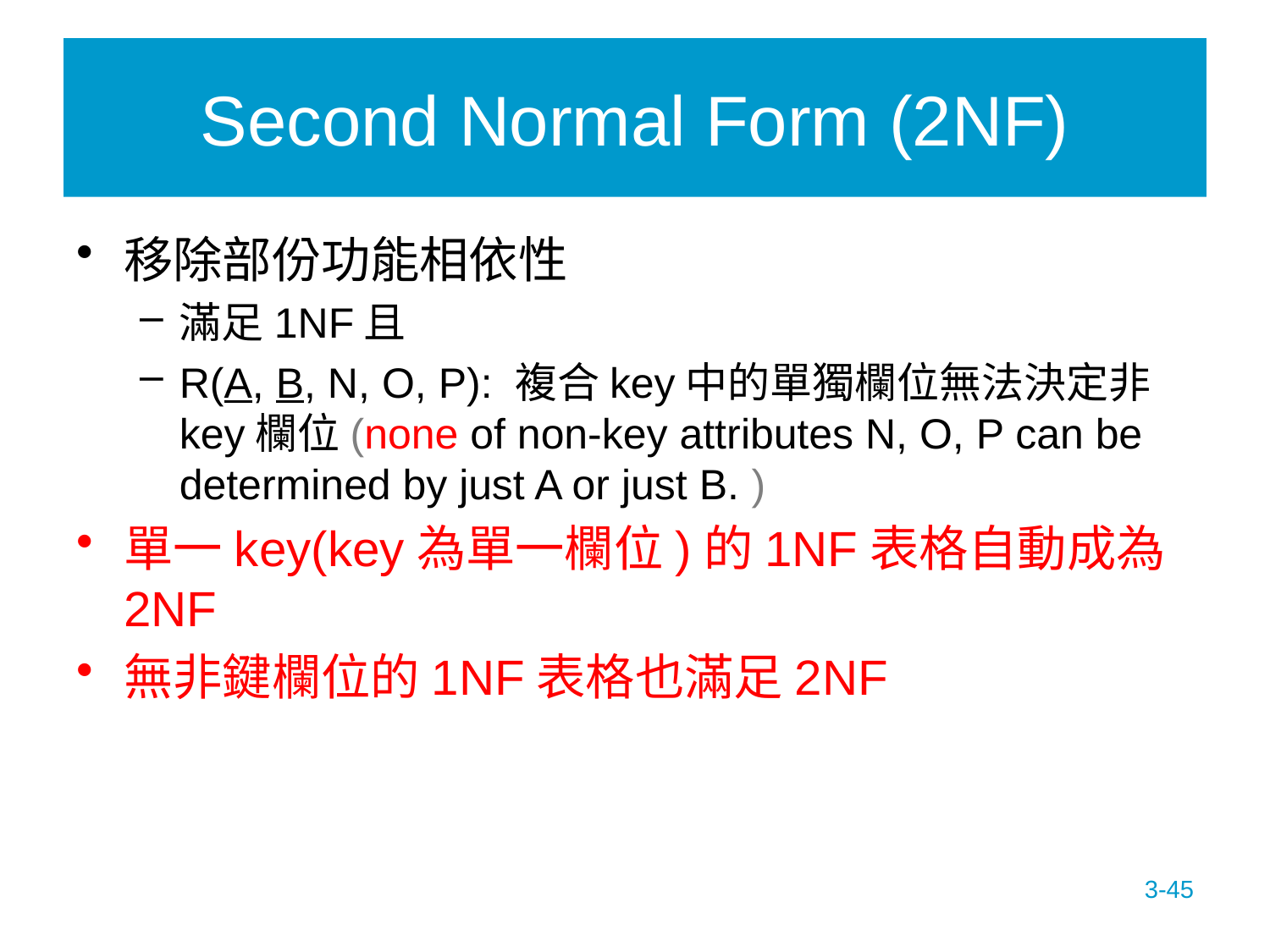

Second Normal Form (2NF)
移除部份功能相依性
滿足1NF且
R(A, B, N, O, P): 複合key中的單獨欄位無法決定非key欄位(none of non-key attributes N, O, P can be determined by just A or just B. )
單一key(key為單一欄位)的1NF表格自動成為2NF
無非鍵欄位的1NF表格也滿足2NF
3-45